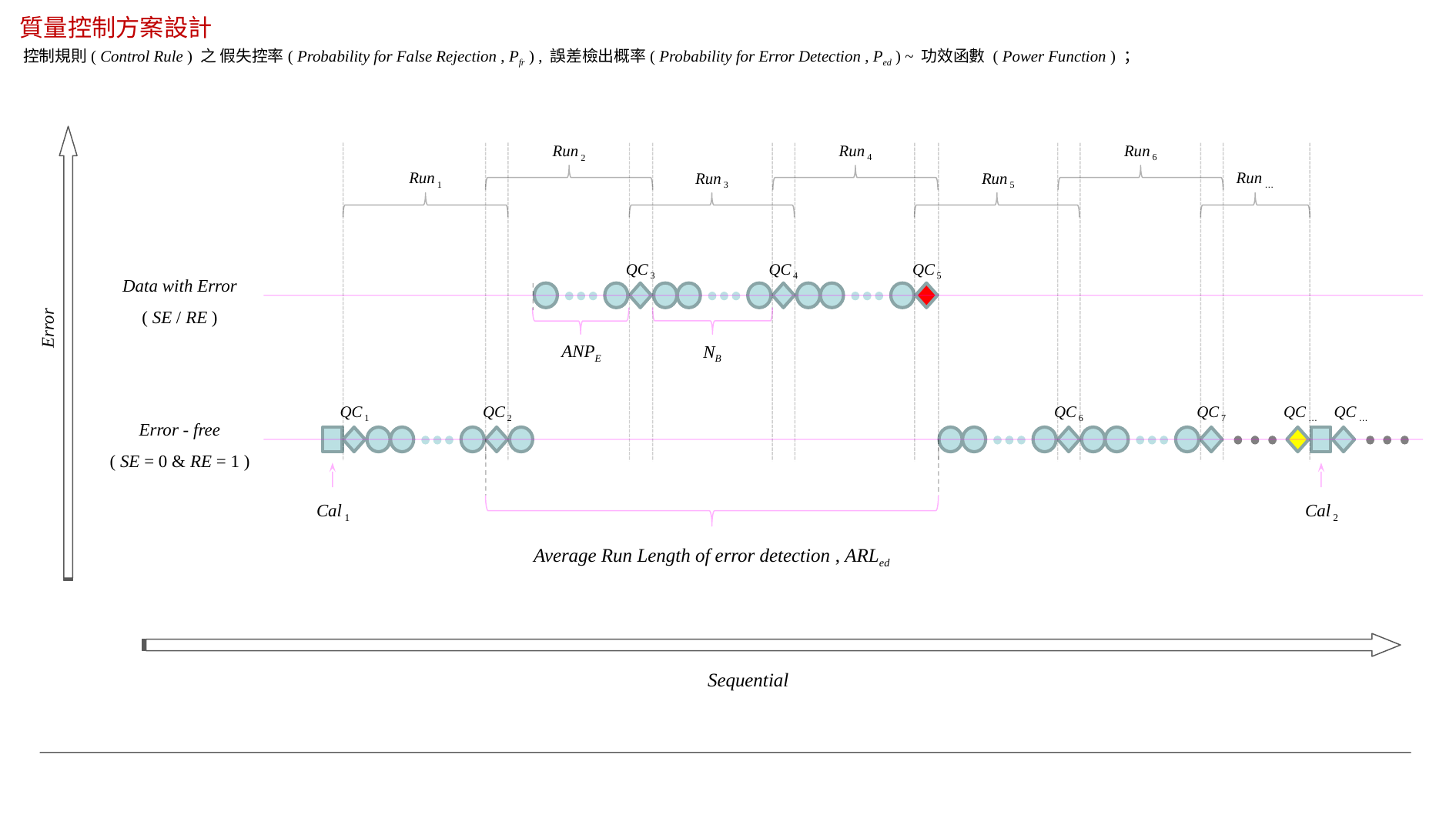

質量控制方案設計
控制規則( Control Rule ) 之 假失控率( Probability for False Rejection , Pfr ) , 誤差檢出概率( Probability for Error Detection , Ped ) ~ 功效函數 ( Power Function ) ；

Run 4
Run 6
Run 2

Run …
Run 1
Run 3
Run 5
QC 3
QC 4
QC 5
Data with Error
( SE / RE )

Error
ANPE
NB

QC …
QC …
QC 1
QC 2
QC 6
QC 7
Error - free
( SE = 0 & RE = 1 )

Cal 1
Cal 2
Average Run Length of error detection , ARLed

Sequential